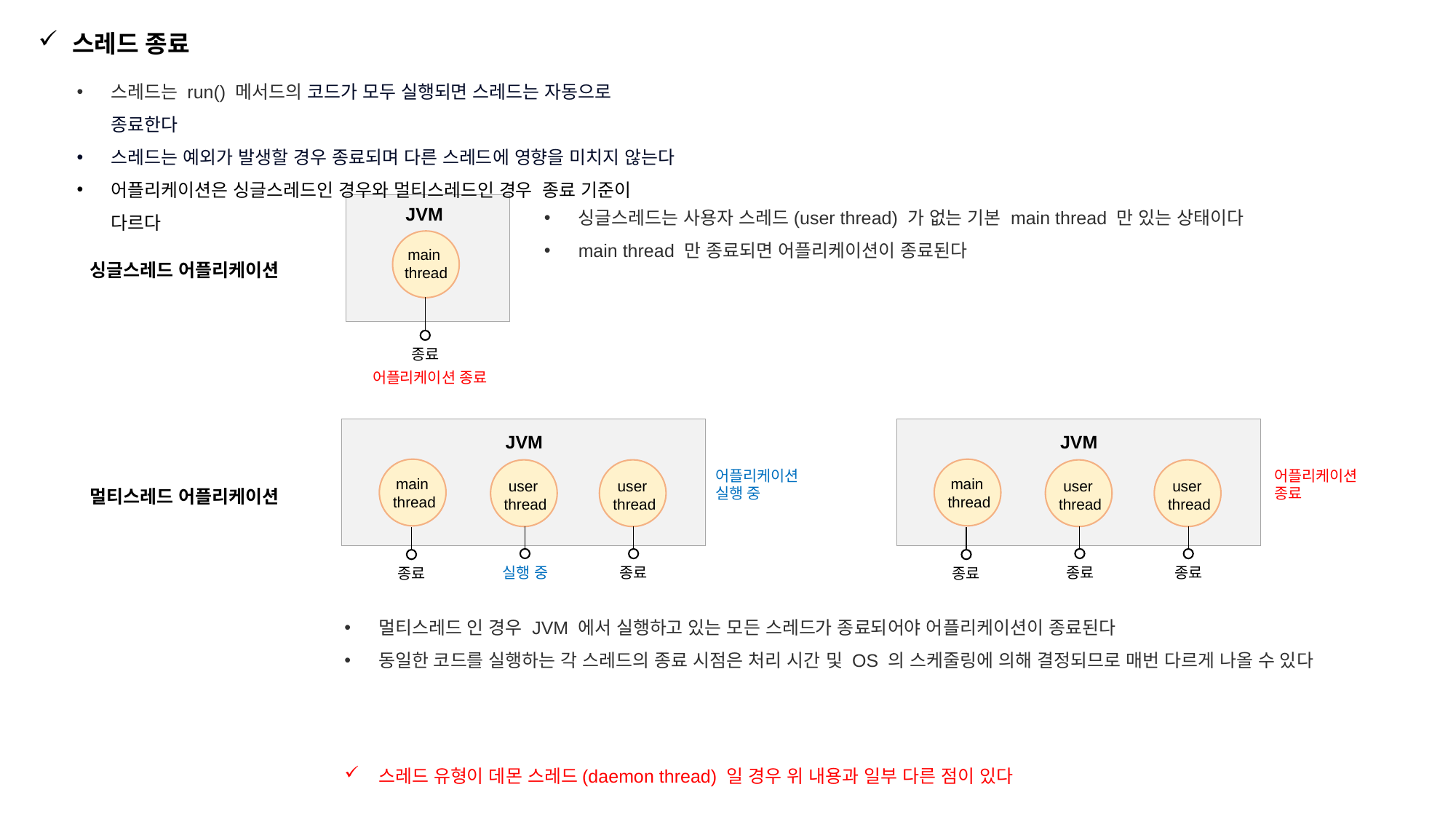

스레드 종료
스레드는 run() 메서드의 코드가 모두 실행되면 스레드는 자동으로 종료한다
스레드는 예외가 발생할 경우 종료되며 다른 스레드에 영향을 미치지 않는다
어플리케이션은 싱글스레드인 경우와 멀티스레드인 경우  종료 기준이 다르다
싱글스레드는 사용자 스레드(user thread) 가 없는 기본 main thread 만 있는 상태이다
main thread 만 종료되면 어플리케이션이 종료된다

JVM

main
thread
싱글스레드 어플리케이션

종료
어플리케이션 종료

JVM
JVM

어플리케이션
실행 중
어플리케이션
종료
main
thread
main
thread
user
thread
user
thread
user
thread
user
thread
멀티스레드 어플리케이션

실행 중
종료
종료
종료
종료
종료
멀티스레드 인 경우 JVM 에서 실행하고 있는 모든 스레드가 종료되어야 어플리케이션이 종료된다
동일한 코드를 실행하는 각 스레드의 종료 시점은 처리 시간 및 OS 의 스케줄링에 의해 결정되므로 매번 다르게 나올 수 있다
스레드 유형이 데몬 스레드(daemon thread) 일 경우 위 내용과 일부 다른 점이 있다